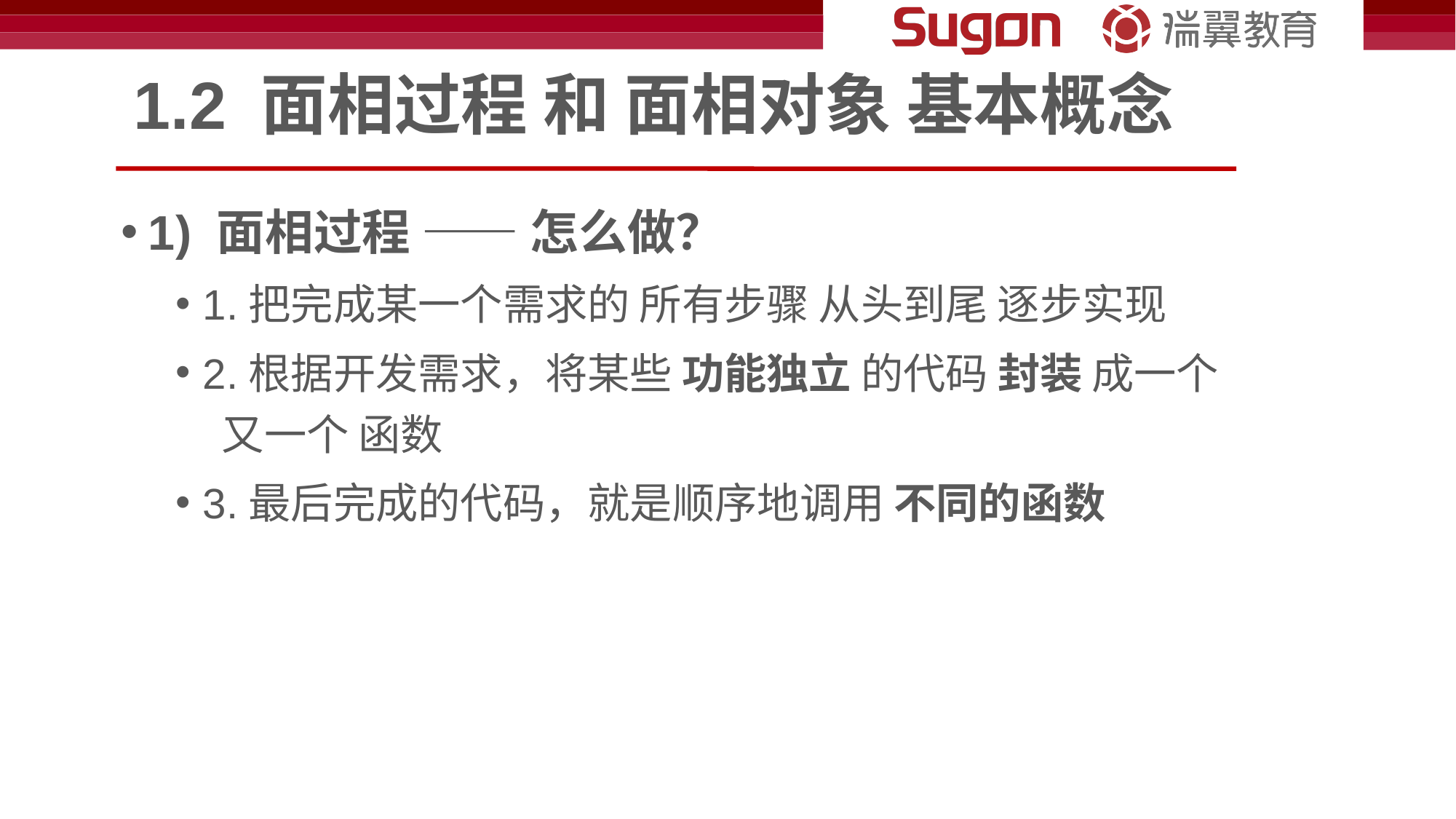

# 1.2 面相过程 和 面相对象 基本概念
1) 面相过程 —— 怎么做？
1.把完成某一个需求的 所有步骤 从头到尾 逐步实现
2.根据开发需求，将某些 功能独立 的代码 封装 成一个    又一个 函数
3.最后完成的代码，就是顺序地调用 不同的函数